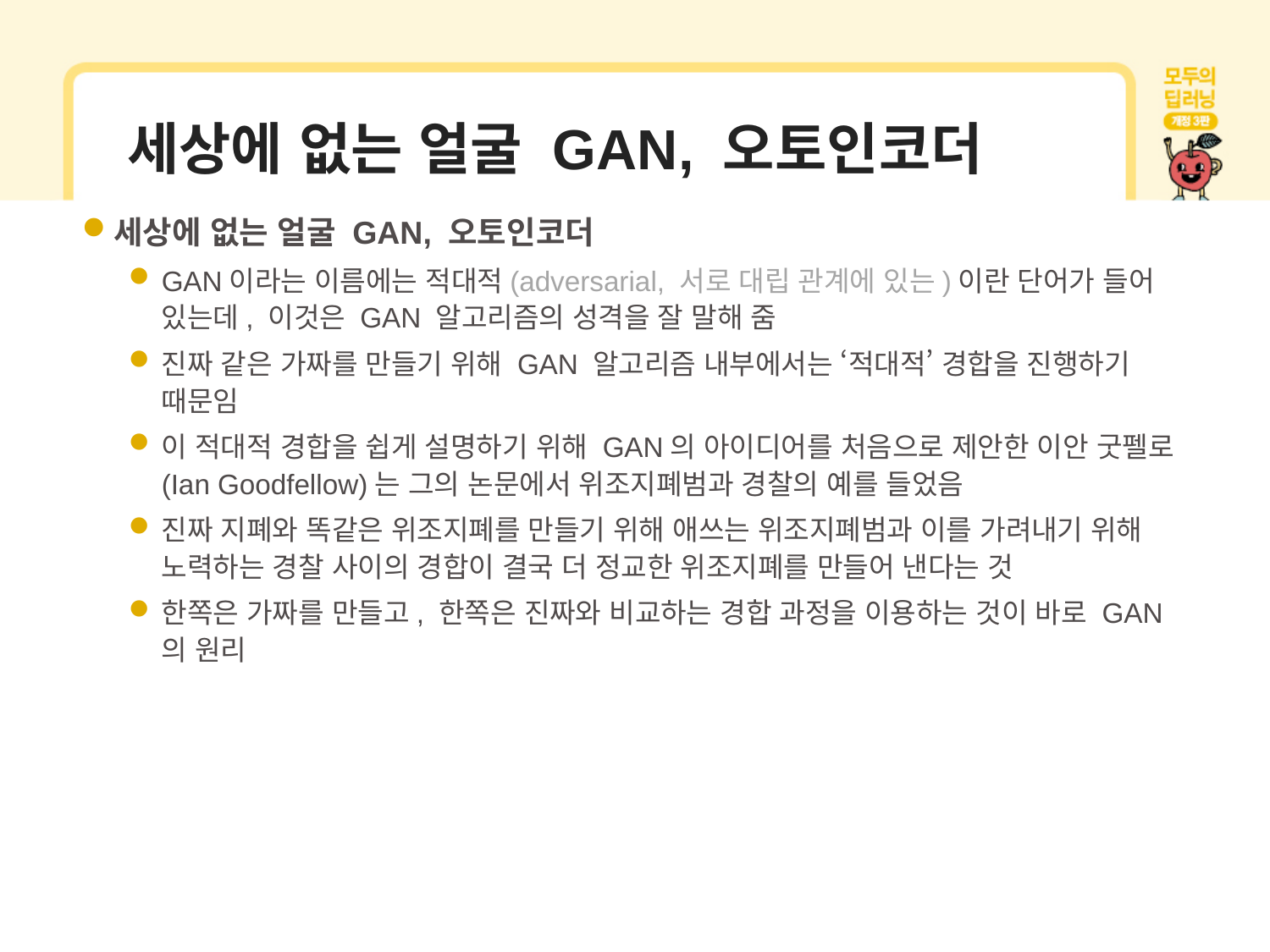

# 세상에 없는 얼굴 GAN, 오토인코더
세상에 없는 얼굴 GAN, 오토인코더
GAN이라는 이름에는 적대적(adversarial, 서로 대립 관계에 있는)이란 단어가 들어 있는데, 이것은 GAN 알고리즘의 성격을 잘 말해 줌
진짜 같은 가짜를 만들기 위해 GAN 알고리즘 내부에서는 ‘적대적’ 경합을 진행하기 때문임
이 적대적 경합을 쉽게 설명하기 위해 GAN의 아이디어를 처음으로 제안한 이안 굿펠로(Ian Goodfellow)는 그의 논문에서 위조지폐범과 경찰의 예를 들었음
진짜 지폐와 똑같은 위조지폐를 만들기 위해 애쓰는 위조지폐범과 이를 가려내기 위해 노력하는 경찰 사이의 경합이 결국 더 정교한 위조지폐를 만들어 낸다는 것
한쪽은 가짜를 만들고, 한쪽은 진짜와 비교하는 경합 과정을 이용하는 것이 바로 GAN의 원리